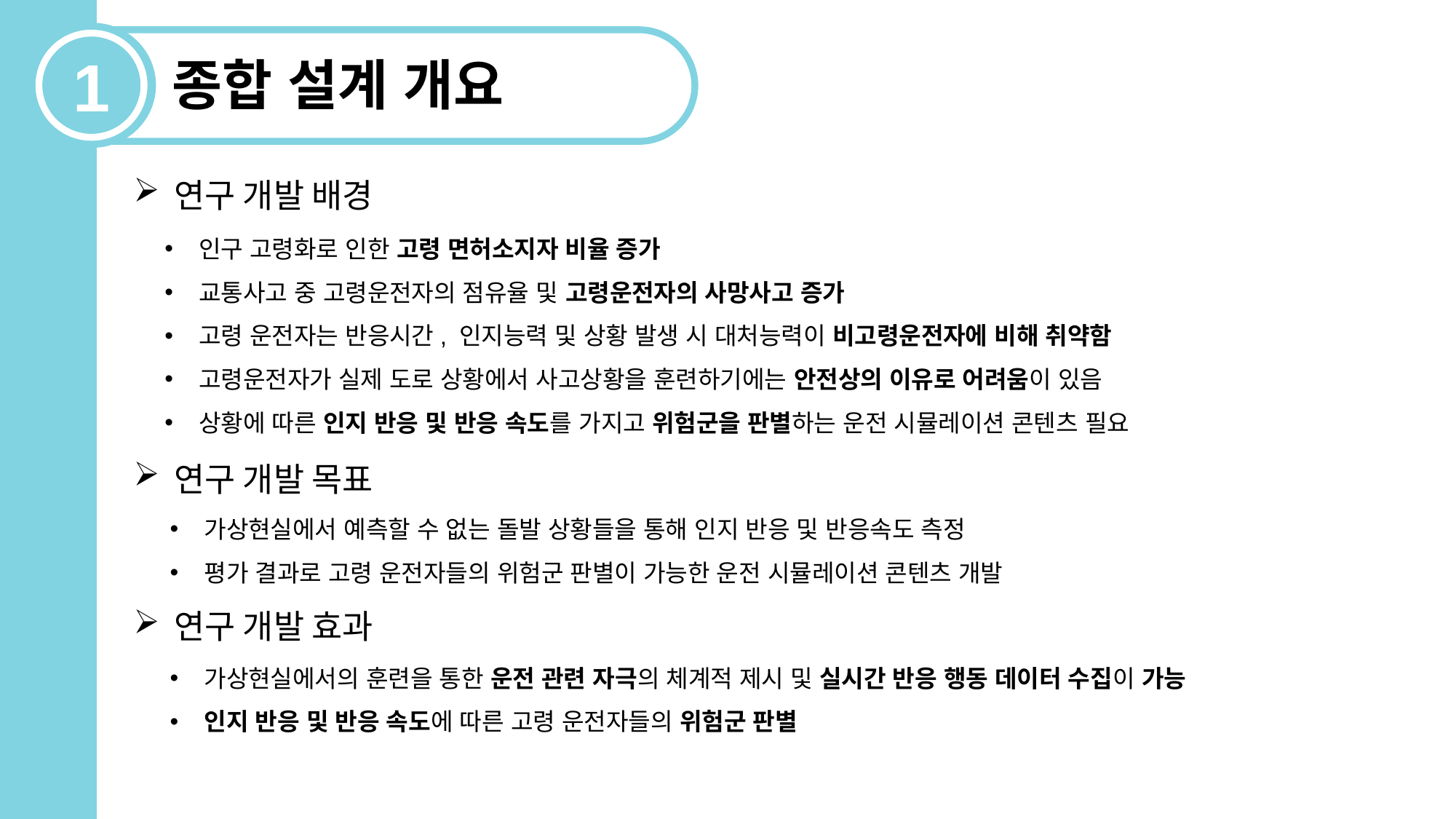

1
종합 설계 개요
연구 개발 배경
인구 고령화로 인한 고령 면허소지자 비율 증가
교통사고 중 고령운전자의 점유율 및 고령운전자의 사망사고 증가
고령 운전자는 반응시간, 인지능력 및 상황 발생 시 대처능력이 비고령운전자에 비해 취약함
고령운전자가 실제 도로 상황에서 사고상황을 훈련하기에는 안전상의 이유로 어려움이 있음
상황에 따른 인지 반응 및 반응 속도를 가지고 위험군을 판별하는 운전 시뮬레이션 콘텐츠 필요
연구 개발 목표
가상현실에서 예측할 수 없는 돌발 상황들을 통해 인지 반응 및 반응속도 측정
평가 결과로 고령 운전자들의 위험군 판별이 가능한 운전 시뮬레이션 콘텐츠 개발
연구 개발 효과
가상현실에서의 훈련을 통한 운전 관련 자극의 체계적 제시 및 실시간 반응 행동 데이터 수집이 가능
인지 반응 및 반응 속도에 따른 고령 운전자들의 위험군 판별